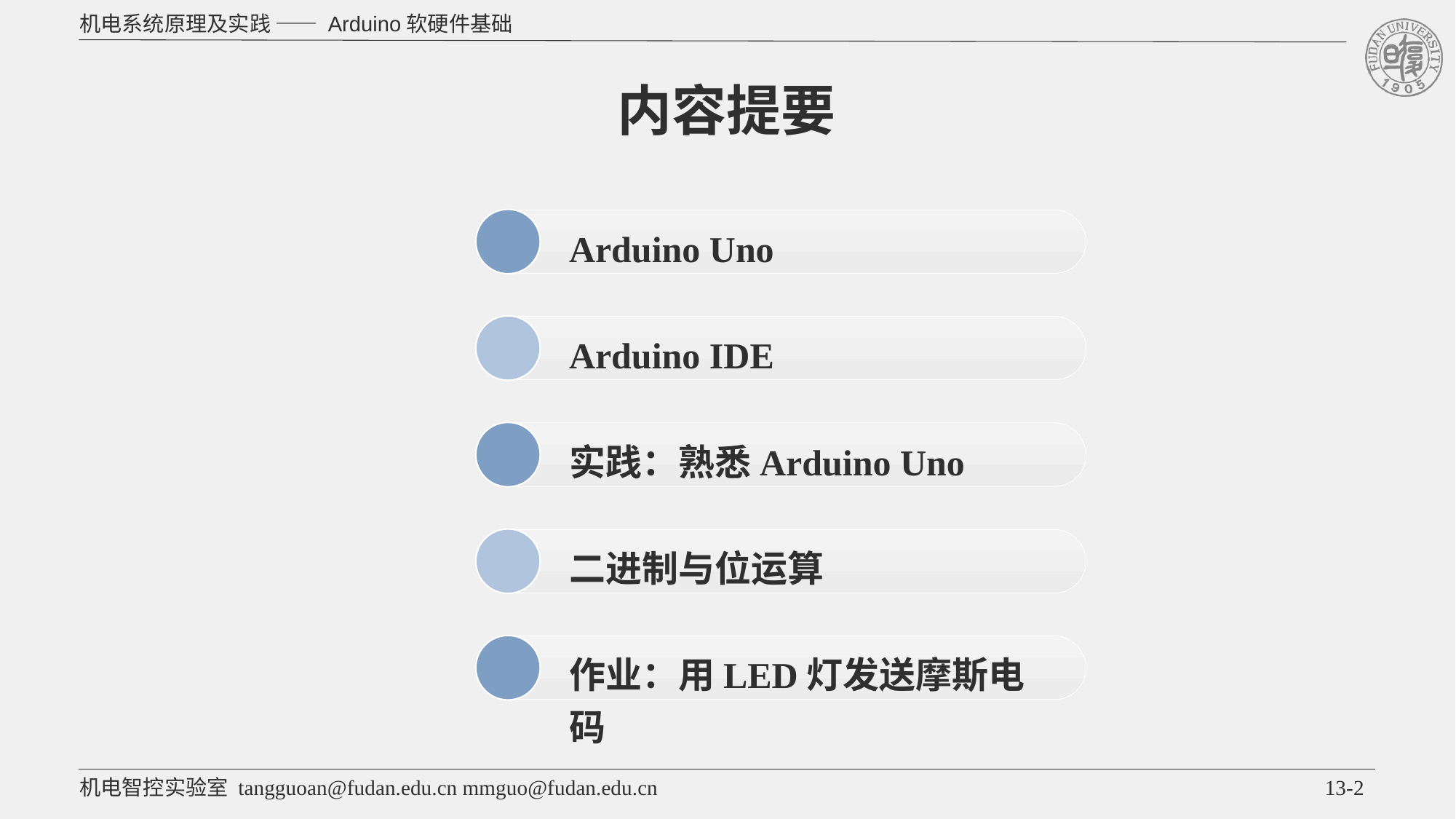

# 内容提要

Arduino Uno

Arduino IDE

实践：熟悉Arduino Uno

二进制与位运算

作业：用LED灯发送摩斯电码
13-2